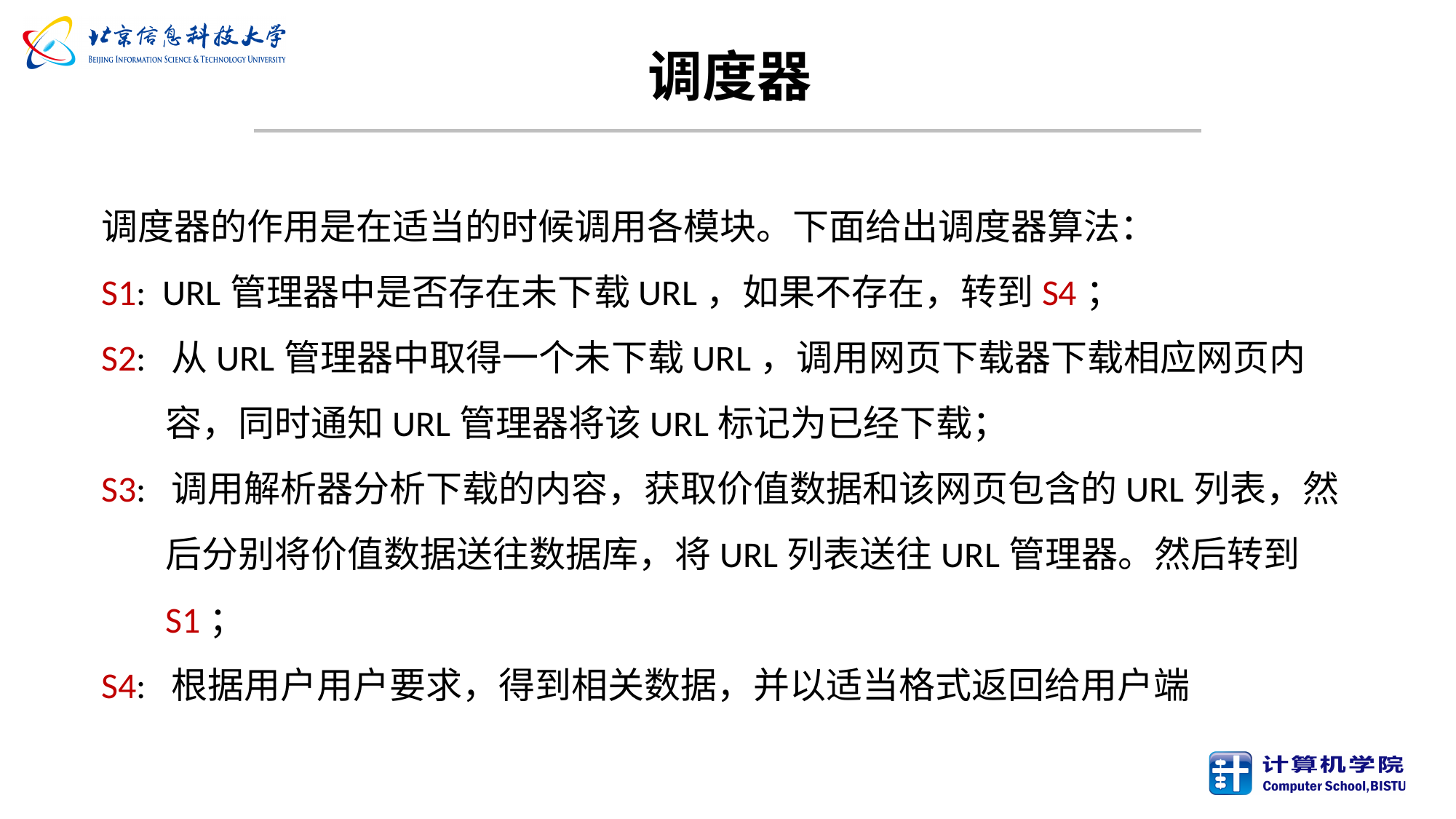

# 调度器
调度器的作用是在适当的时候调用各模块。下面给出调度器算法：
S1:  URL管理器中是否存在未下载URL，如果不存在，转到S4；
S2:  从URL管理器中取得一个未下载URL，调用网页下载器下载相应网页内容，同时通知URL管理器将该URL标记为已经下载；
S3:  调用解析器分析下载的内容，获取价值数据和该网页包含的URL列表，然后分别将价值数据送往数据库，将URL列表送往URL管理器。然后转到S1；
S4:  根据用户用户要求，得到相关数据，并以适当格式返回给用户端